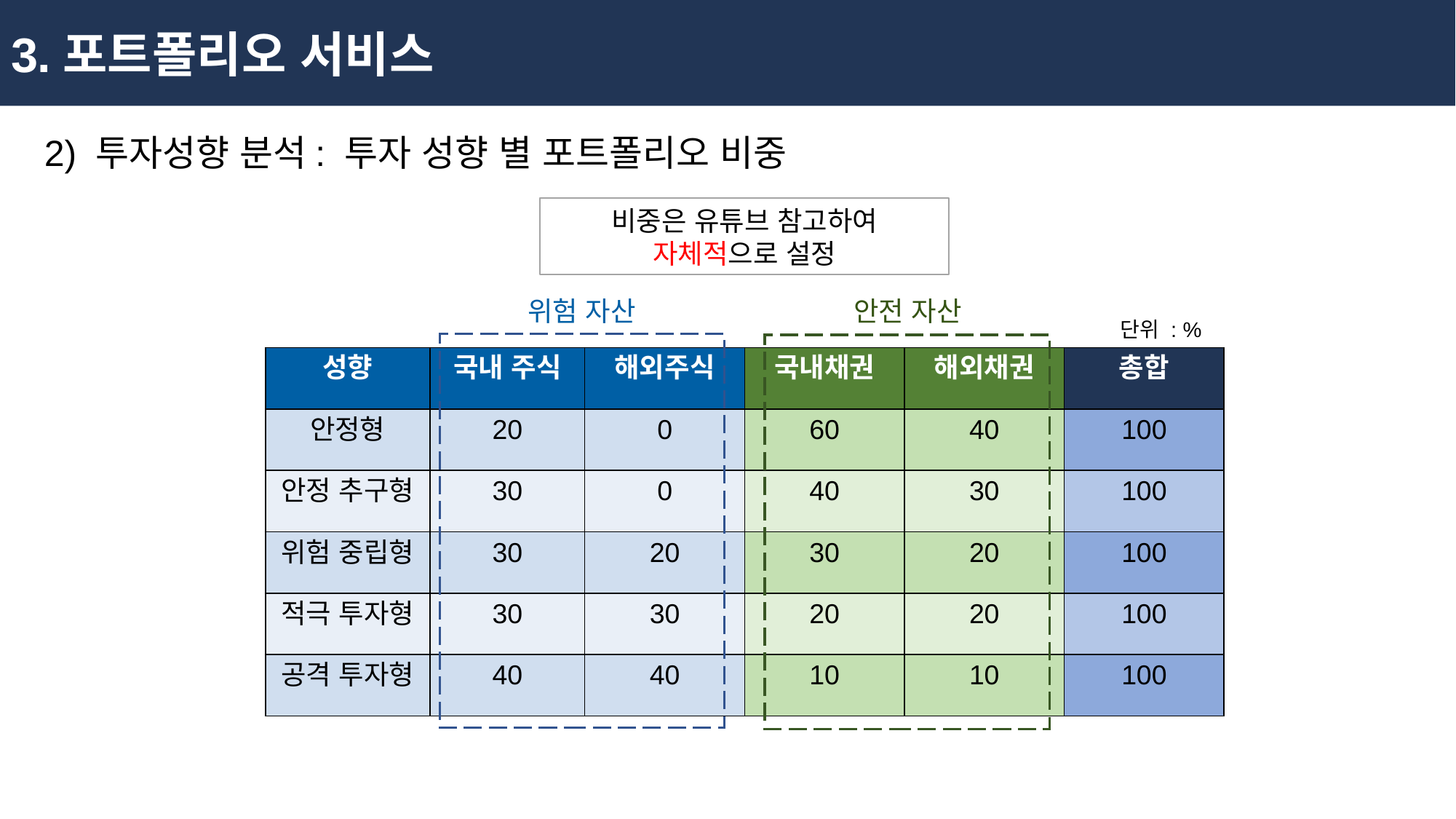

3.포트폴리오 서비스

2) 투자성향 분석: 투자 성향 별 포트폴리오 비중
비중은 유튜브 참고하여 자체적으로 설정
위험 자산
안전 자산
단위 : %

| 성향 | 국내 주식 | 해외주식 | 국내채권 | 해외채권 | 총합 |
| --- | --- | --- | --- | --- | --- |
| 안정형 | 20 | 0 | 60 | 40 | 100 |
| 안정 추구형 | 30 | 0 | 40 | 30 | 100 |
| 위험 중립형 | 30 | 20 | 30 | 20 | 100 |
| 적극 투자형 | 30 | 30 | 20 | 20 | 100 |
| 공격 투자형 | 40 | 40 | 10 | 10 | 100 |